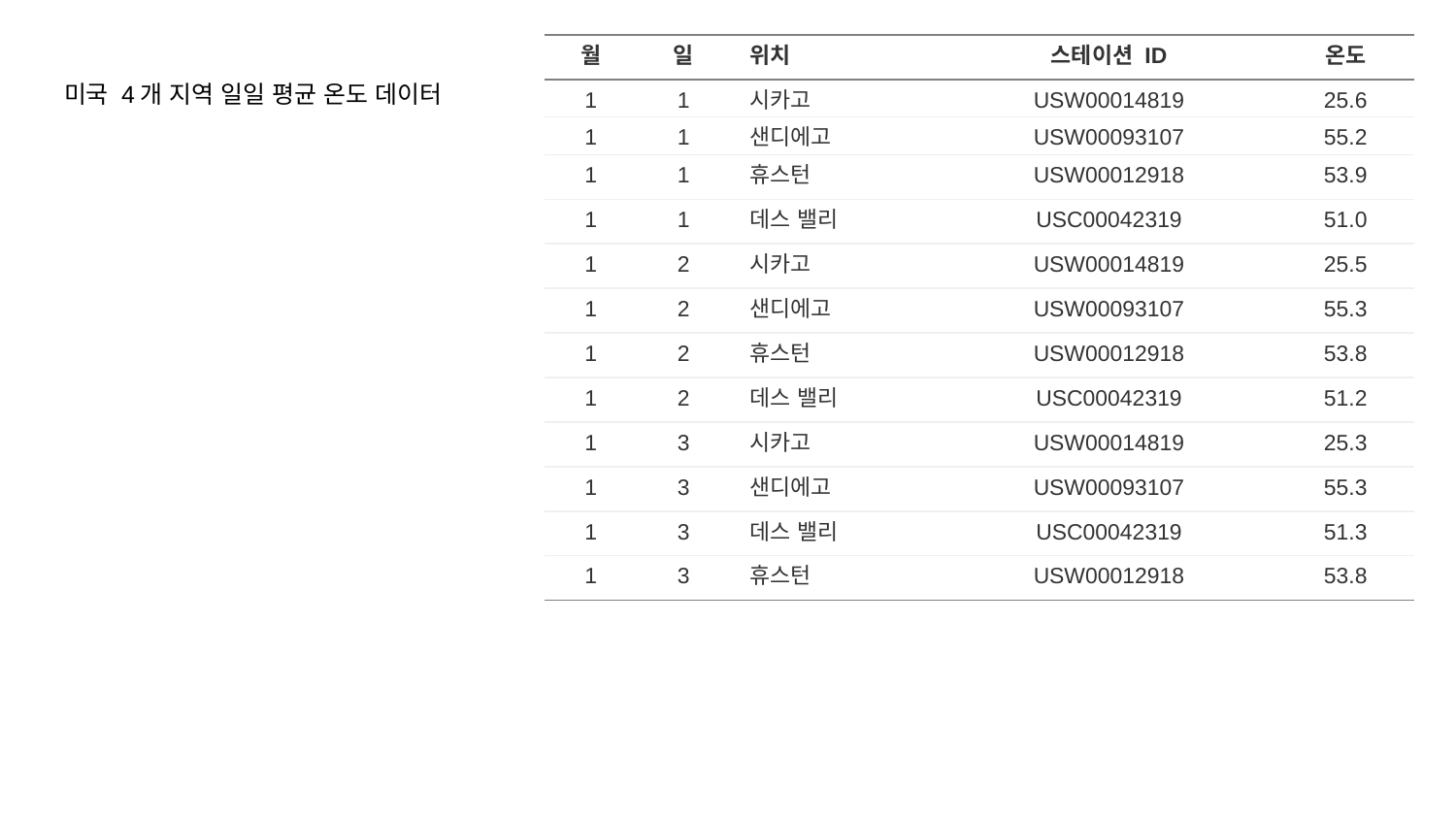

| 월 | 일 | 위치 | 스테이션 ID | 온도 |
| --- | --- | --- | --- | --- |
| 1 | 1 | 시카고 | USW00014819 | 25.6 |
| 1 | 1 | 샌디에고 | USW00093107 | 55.2 |
| 1 | 1 | 휴스턴 | USW00012918 | 53.9 |
| 1 | 1 | 데스 밸리 | USC00042319 | 51.0 |
| 1 | 2 | 시카고 | USW00014819 | 25.5 |
| 1 | 2 | 샌디에고 | USW00093107 | 55.3 |
| 1 | 2 | 휴스턴 | USW00012918 | 53.8 |
| 1 | 2 | 데스 밸리 | USC00042319 | 51.2 |
| 1 | 3 | 시카고 | USW00014819 | 25.3 |
| 1 | 3 | 샌디에고 | USW00093107 | 55.3 |
| 1 | 3 | 데스 밸리 | USC00042319 | 51.3 |
| 1 | 3 | 휴스턴 | USW00012918 | 53.8 |
# 미국 4개 지역 일일 평균 온도 데이터